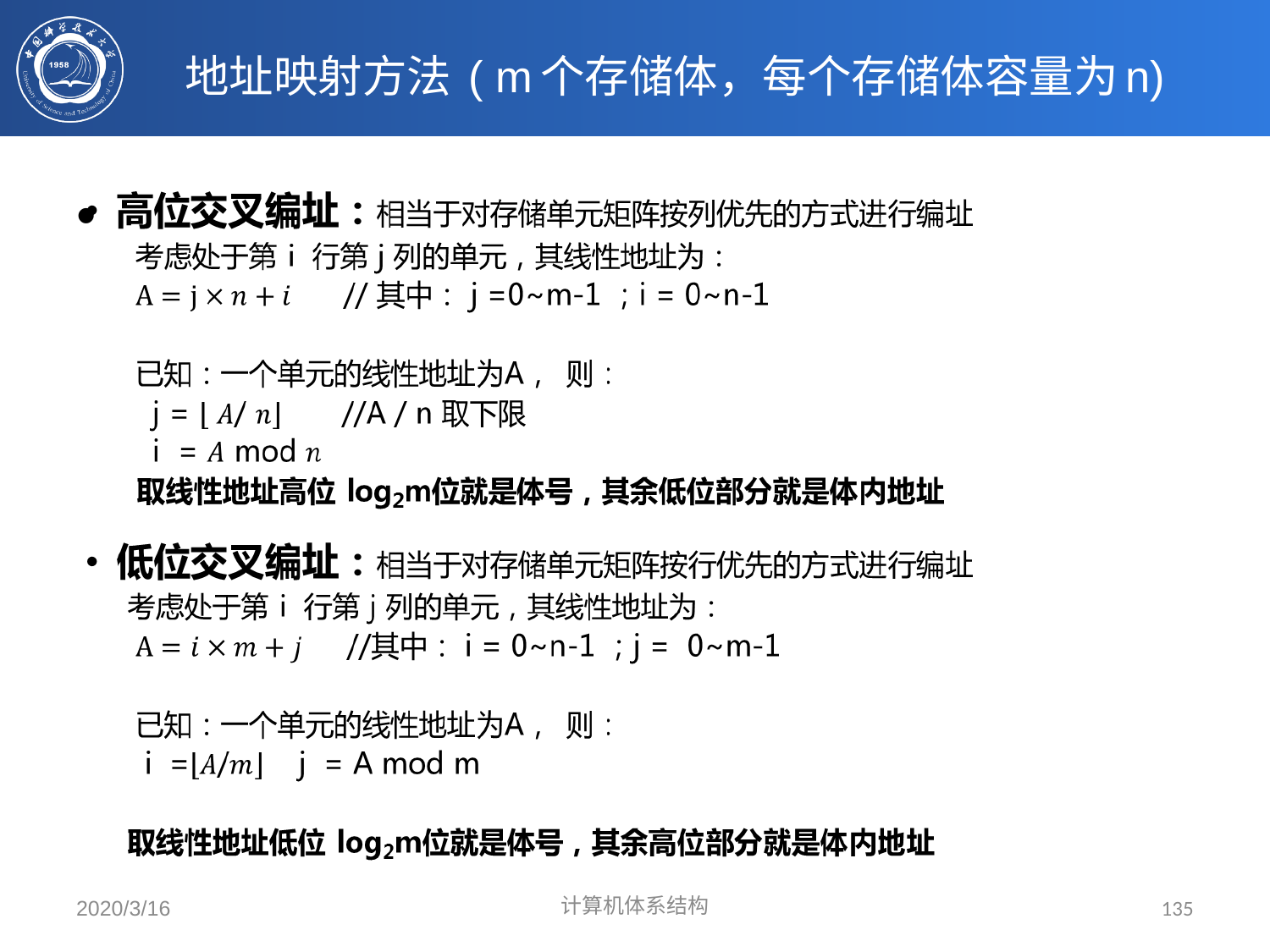

# 地址映射方法 ( m个存储体，每个存储体容量为n)

2020/3/16
计算机体系结构
135